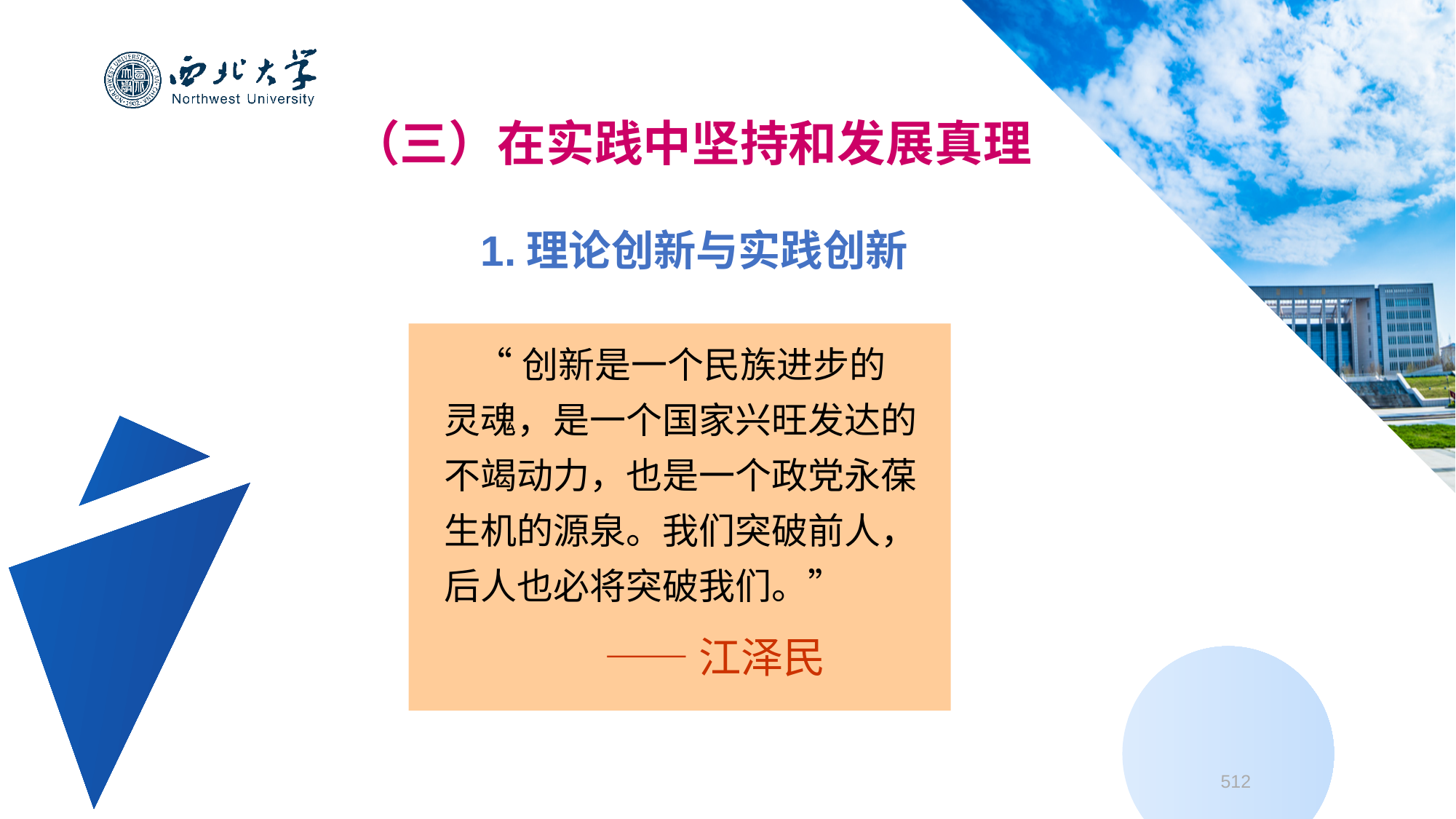

（三）在实践中坚持和发展真理
          1.理论创新与实践创新
       “创新是一个民族进步的
  灵魂，是一个国家兴旺发达的
  不竭动力，也是一个政党永葆
  生机的源泉。我们突破前人，
  后人也必将突破我们。”
                          ——江泽民
512